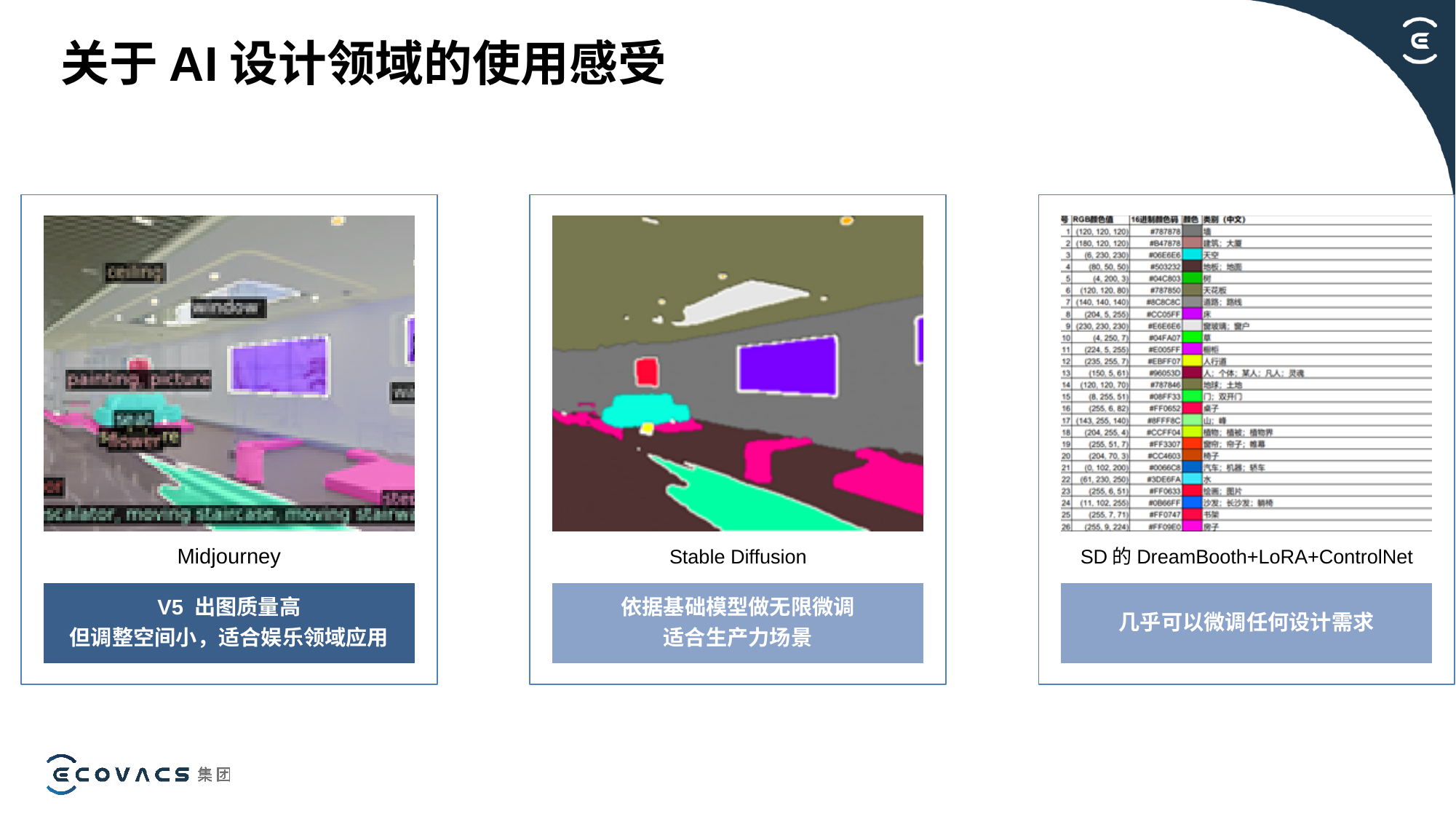

关于AI设计领域的使用感受
V5 出图质量高
但调整空间小，适合娱乐领域应用
Midjourney
依据基础模型做无限微调
适合生产力场景
Stable Diffusion
几乎可以微调任何设计需求
SD的DreamBooth+LoRA+ControlNet